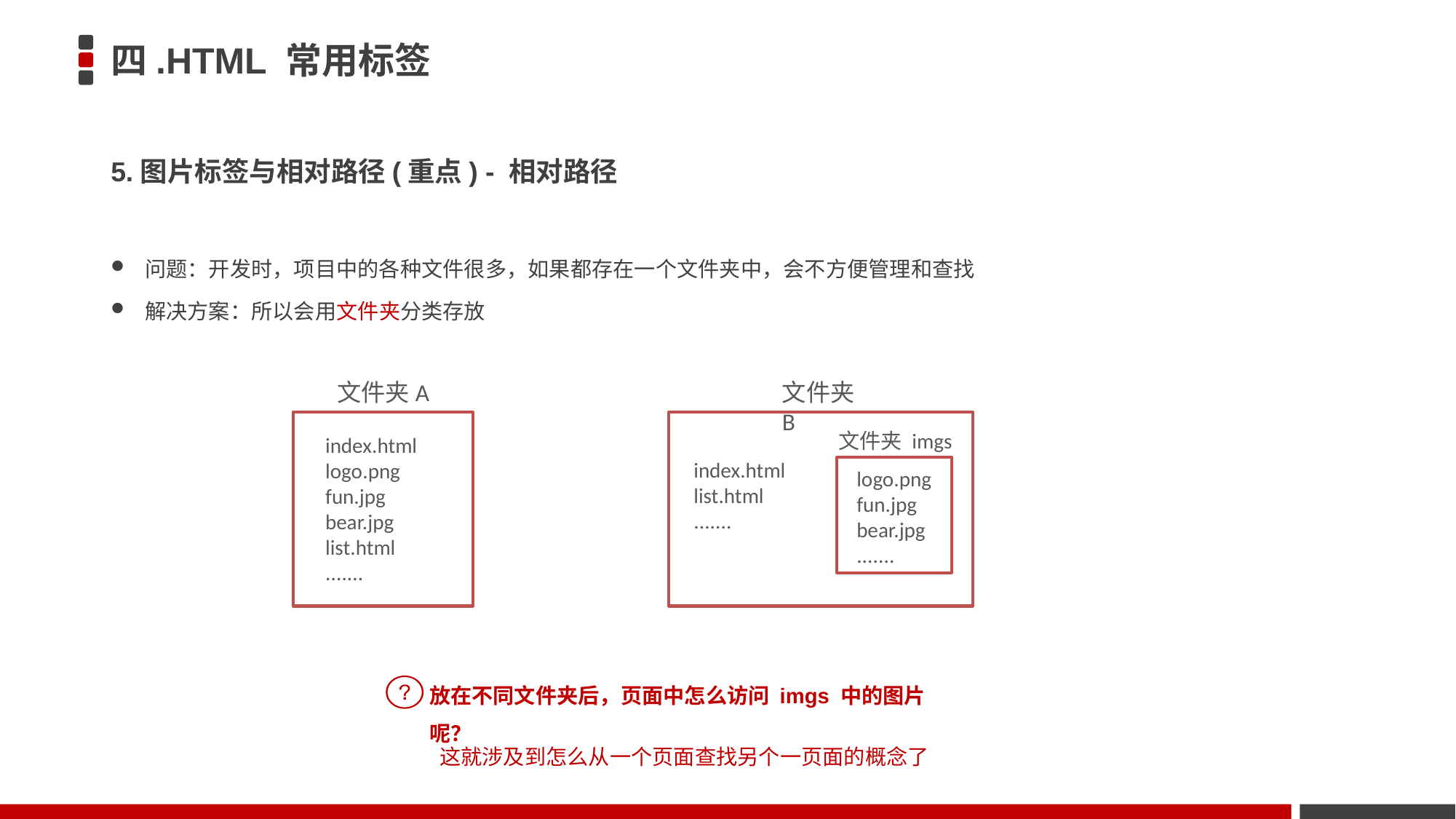

# 四.HTML 常用标签
5.图片标签与相对路径(重点) - 相对路径
问题：开发时，项目中的各种文件很多，如果都存在一个文件夹中，会不方便管理和查找
解决方案：所以会用文件夹分类存放
文件夹A

index.html
logo.png
fun.jpg
bear.jpg
list.html
.......
文件夹B

文件夹 imgs

logo.png
fun.jpg
bear.jpg
.......
index.html
list.html
.......
放在不同文件夹后，页面中怎么访问 imgs 中的图片呢？

这就涉及到怎么从一个页面查找另个一页面的概念了